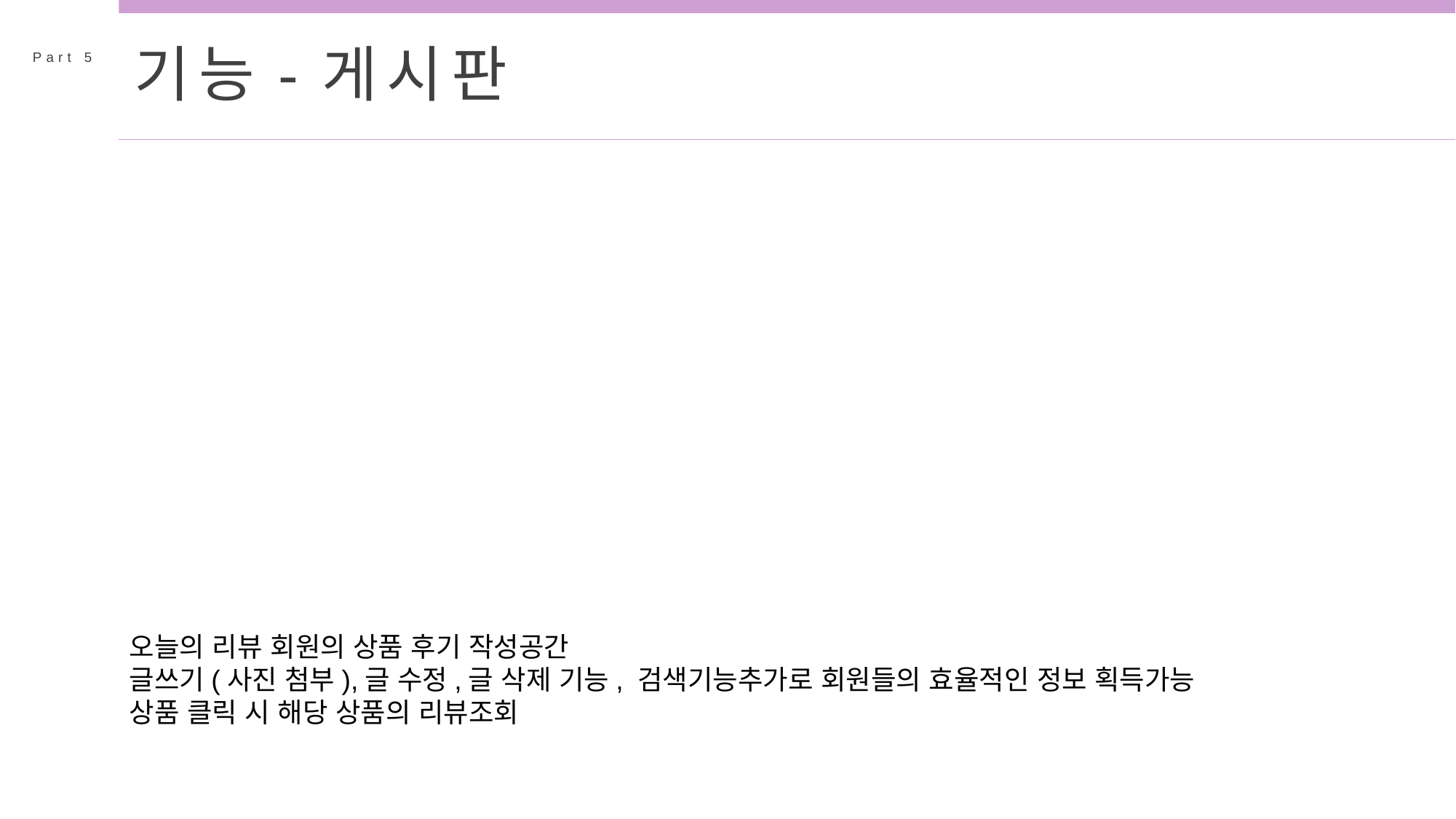

기능-게시판
Part 5
오늘의 리뷰 회원의 상품 후기 작성공간
글쓰기(사진 첨부),글 수정,글 삭제 기능, 검색기능추가로 회원들의 효율적인 정보 획득가능
상품 클릭 시 해당 상품의 리뷰조회